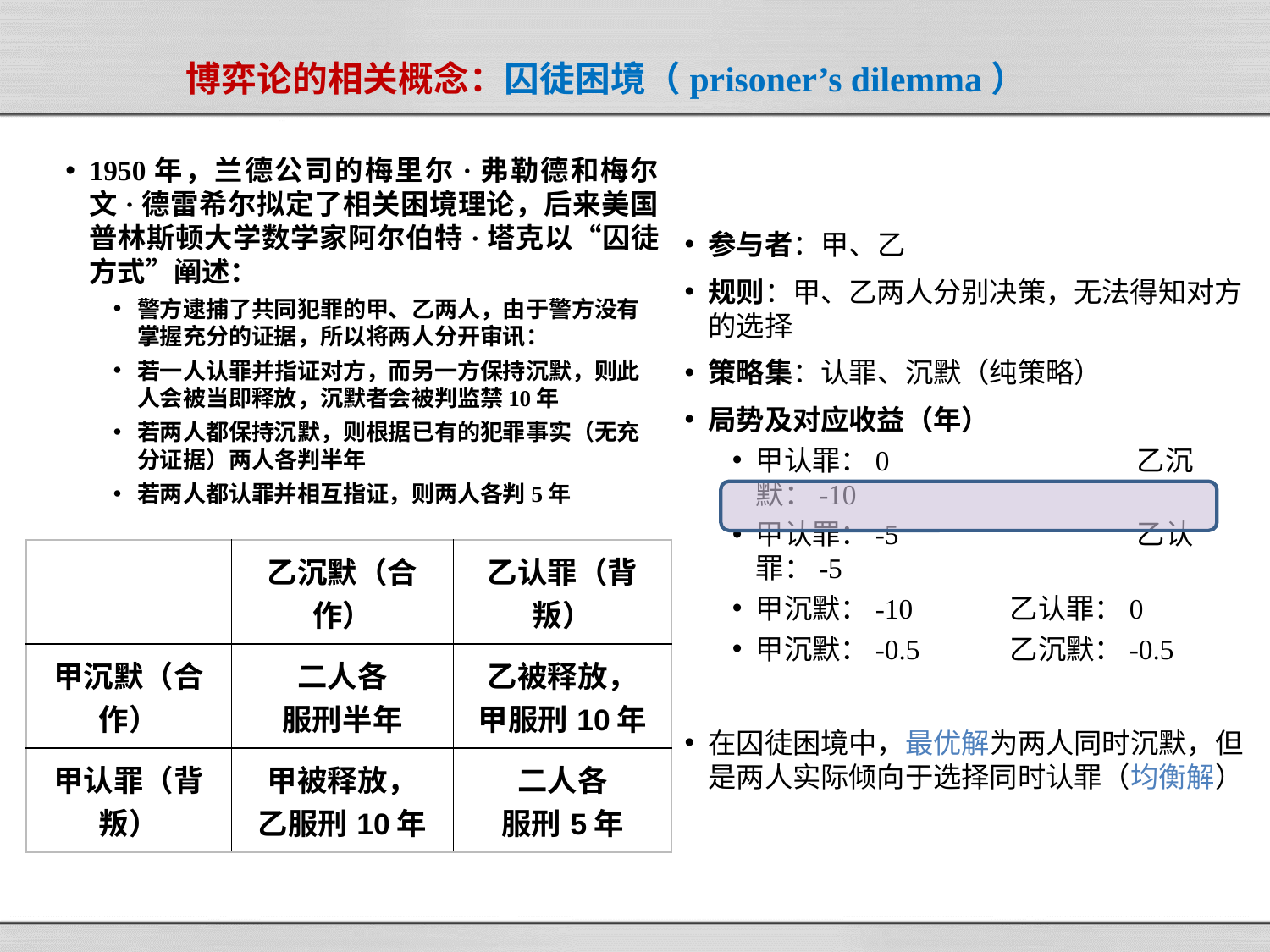

# 博弈论的相关概念：囚徒困境（prisoner’s dilemma）
1950年，兰德公司的梅里尔·弗勒德和梅尔文·德雷希尔拟定了相关困境理论，后来美国普林斯顿大学数学家阿尔伯特·塔克以“囚徒方式”阐述：
警方逮捕了共同犯罪的甲、乙两人，由于警方没有掌握充分的证据，所以将两人分开审讯：
若一人认罪并指证对方，而另一方保持沉默，则此人会被当即释放，沉默者会被判监禁10年
若两人都保持沉默，则根据已有的犯罪事实（无充分证据）两人各判半年
若两人都认罪并相互指证，则两人各判5年

参与者：甲、乙
规则：甲、乙两人分别决策，无法得知对方的选择
策略集：认罪、沉默（纯策略）
局势及对应收益（年）
甲认罪：0		乙沉默：-10
甲认罪：-5		乙认罪：-5
甲沉默：-10	乙认罪：0
甲沉默：-0.5	乙沉默：-0.5

在囚徒困境中，最优解为两人同时沉默，但是两人实际倾向于选择同时认罪（均衡解）

|  | 乙沉默（合作） | 乙认罪（背叛） |
| --- | --- | --- |
| 甲沉默（合作） | 二人各 服刑半年 | 乙被释放， 甲服刑10年 |
| 甲认罪（背叛） | 甲被释放， 乙服刑10年 | 二人各 服刑5年 |